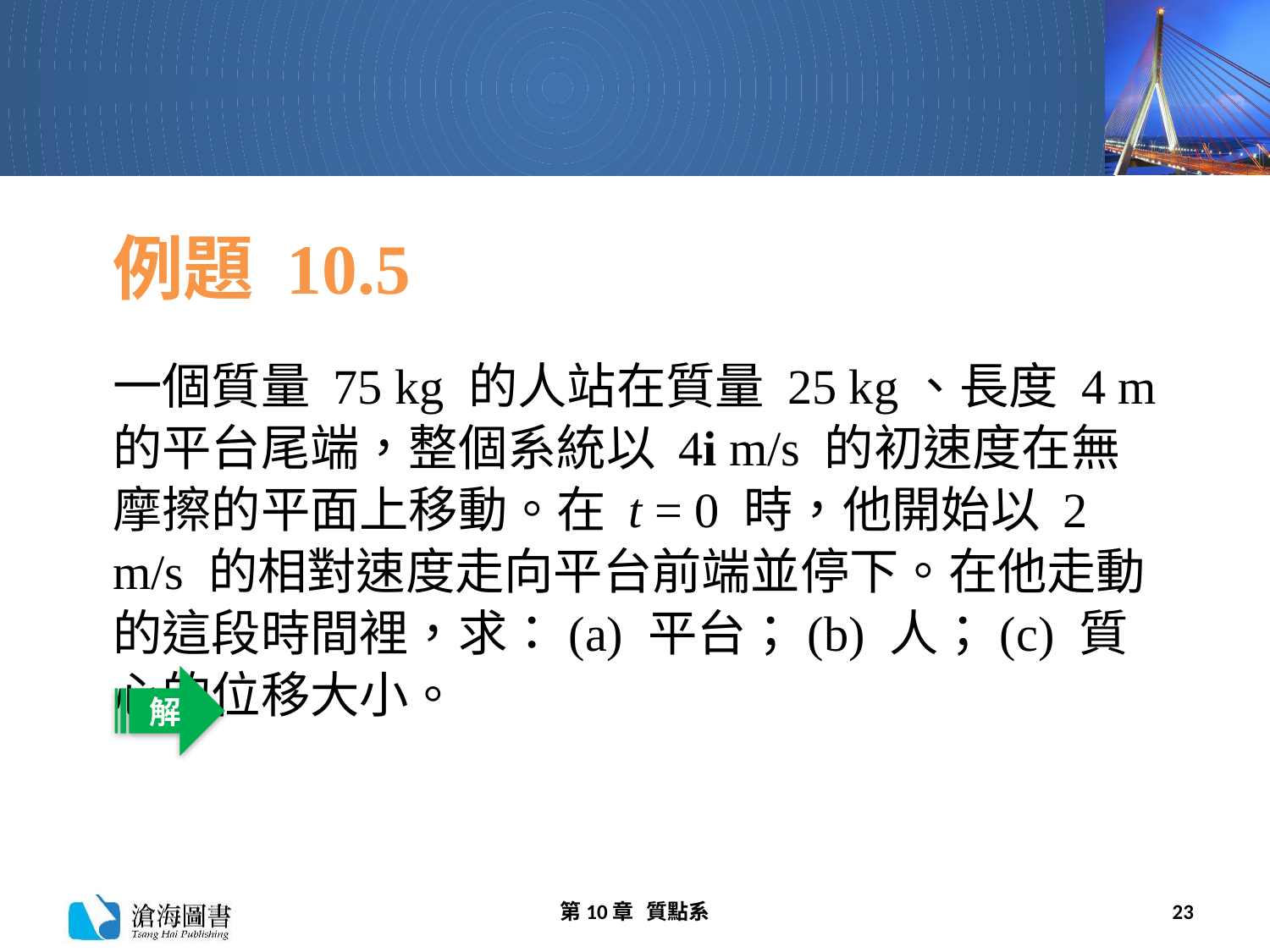

# 例題 10.5
一個質量 75 kg 的人站在質量 25 kg、長度 4 m 的平台尾端，整個系統以 4i m/s 的初速度在無摩擦的平面上移動。在 t = 0 時，他開始以 2 m/s 的相對速度走向平台前端並停下。在他走動的這段時間裡，求：(a) 平台；(b) 人；(c) 質心的位移大小。
解
第10章  質點系
23